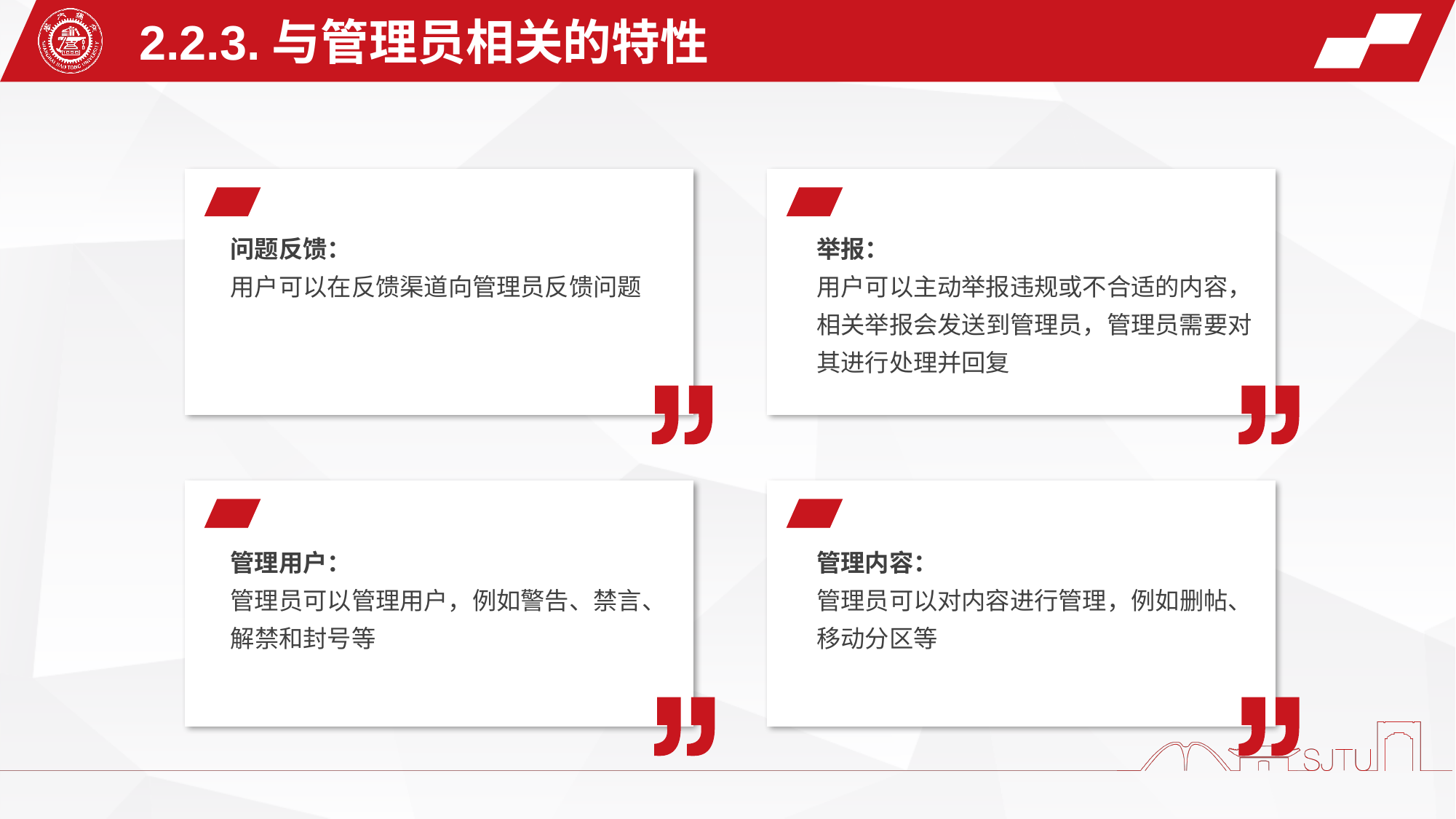

2.2.3.与管理员相关的特性

举报：
用户可以主动举报违规或不合适的内容，相关举报会发送到管理员，管理员需要对其进行处理并回复
问题反馈：
用户可以在反馈渠道向管理员反馈问题

管理用户：
管理员可以管理用户，例如警告、禁言、解禁和封号等
管理内容：
管理员可以对内容进行管理，例如删帖、移动分区等